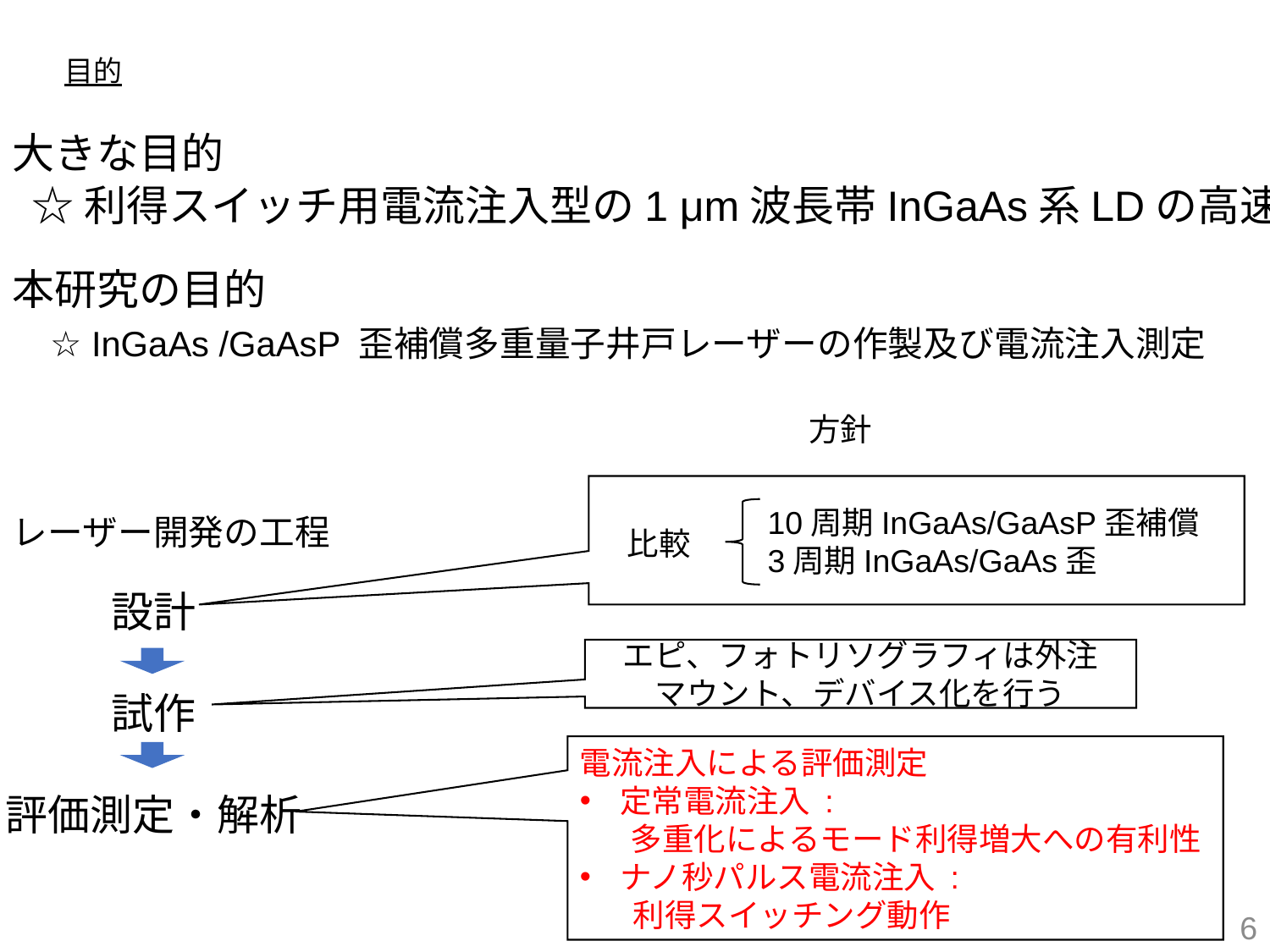

# 目的
大きな目的
☆利得スイッチ用電流注入型の1 μm波長帯InGaAs系LDの高速化
本研究の目的
☆ InGaAs /GaAsP 歪補償多重量子井戸レーザーの作製及び電流注入測定
方針
　　　　　10周期InGaAs/GaAsP歪補償
　　　　　3周期InGaAs/GaAs歪

レーザー開発の工程
比較
設計

試作

評価測定・解析
エピ、フォトリソグラフィは外注
マウント、デバイス化を行う

電流注入による評価測定
定常電流注入 :
      多重化によるモード利得増大への有利性
ナノ秒パルス電流注入 :
　   利得スイッチング動作

6